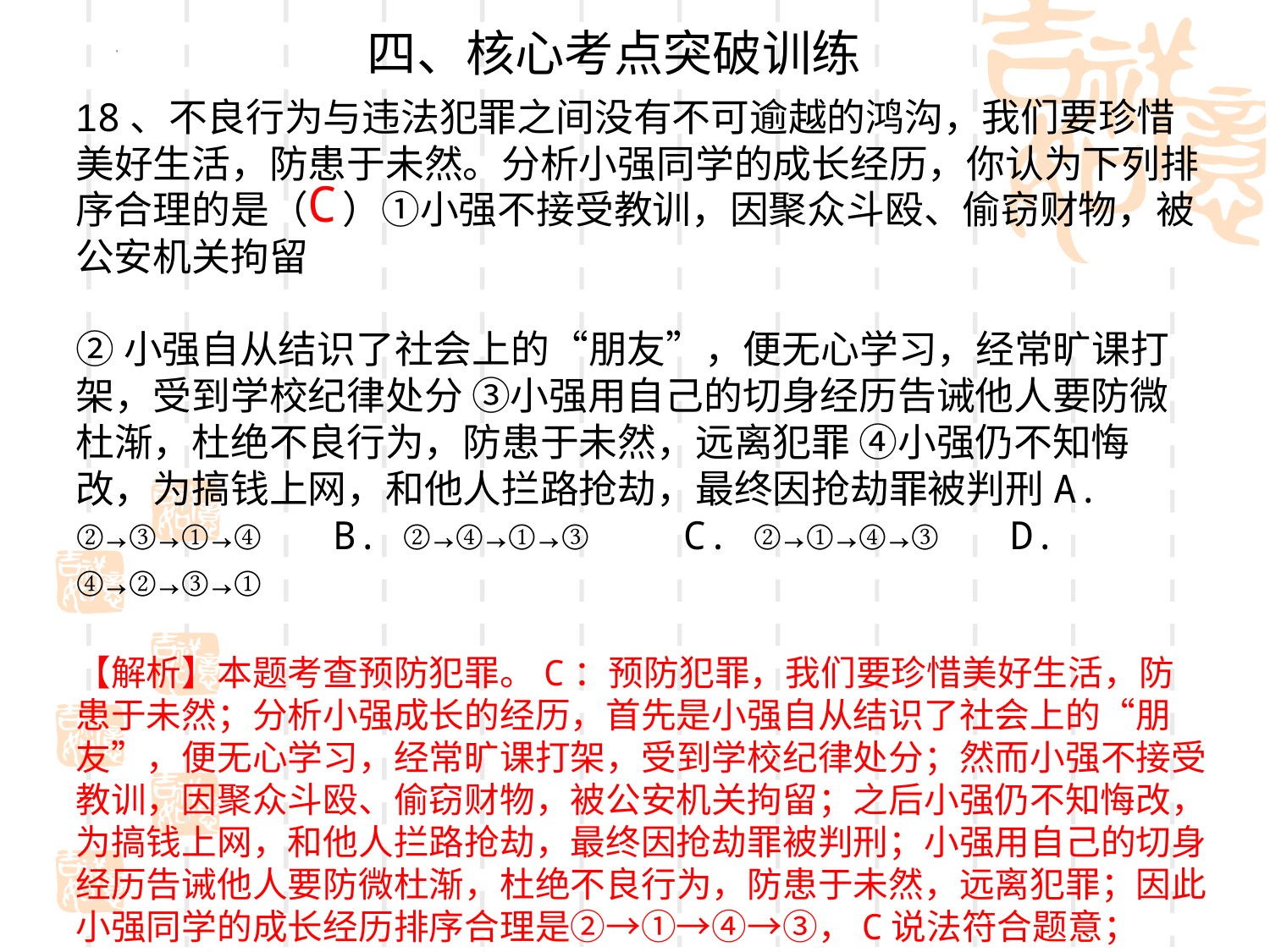

四、核心考点突破训练
18、不良行为与违法犯罪之间没有不可逾越的鸿沟，我们要珍惜美好生活，防患于未然。分析小强同学的成长经历，你认为下列排序合理的是（    ）①小强不接受教训，因聚众斗殴、偷窃财物，被公安机关拘留

②小强自从结识了社会上的“朋友”，便无心学习，经常旷课打架，受到学校纪律处分 ③小强用自己的切身经历告诫他人要防微杜渐，杜绝不良行为，防患于未然，远离犯罪 ④小强仍不知悔改，为搞钱上网，和他人拦路抢劫，最终因抢劫罪被判刑A. ②→③→①→④   B. ②→④→①→③    C. ②→①→④→③   D. ④→②→③→①

【解析】本题考查预防犯罪。C：预防犯罪，我们要珍惜美好生活，防患于未然；分析小强成长的经历，首先是小强自从结识了社会上的“朋友”，便无心学习，经常旷课打架，受到学校纪律处分；然而小强不接受教训，因聚众斗殴、偷窃财物，被公安机关拘留；之后小强仍不知悔改，为搞钱上网，和他人拦路抢劫，最终因抢劫罪被判刑；小强用自己的切身经历告诫他人要防微杜渐，杜绝不良行为，防患于未然，远离犯罪；因此小强同学的成长经历排序合理是②→①→④→③，C说法符合题意；ABD：对小强成长经历排序不合理，ABD说法错误；故本题选C。
C